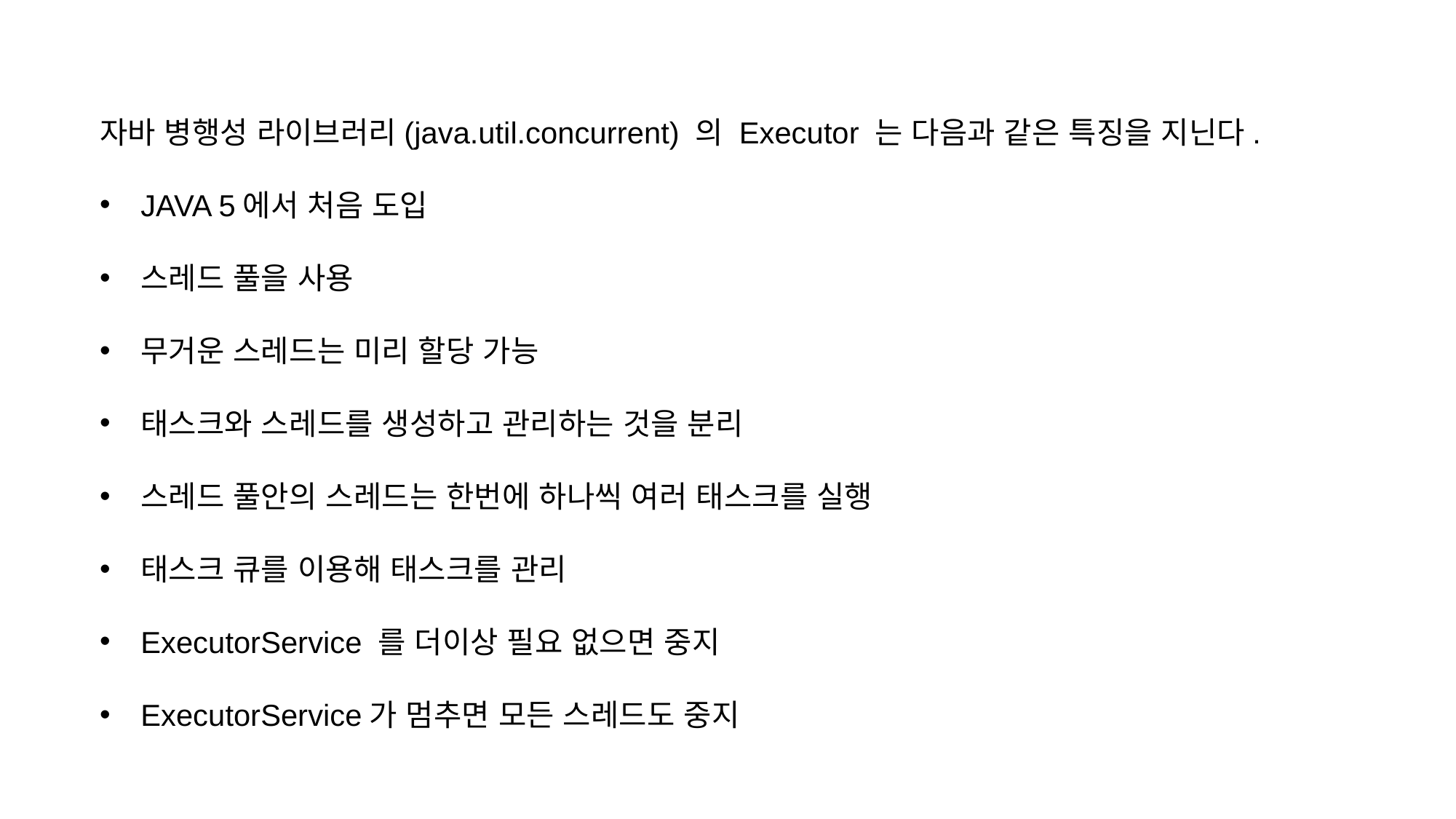

자바 병행성 라이브러리(java.util.concurrent) 의 Executor 는 다음과 같은 특징을 지닌다.
JAVA 5에서 처음 도입
스레드 풀을 사용
무거운 스레드는 미리 할당 가능
태스크와 스레드를 생성하고 관리하는 것을 분리
스레드 풀안의 스레드는 한번에 하나씩 여러 태스크를 실행
태스크 큐를 이용해 태스크를 관리
ExecutorService 를 더이상 필요 없으면 중지
ExecutorService가 멈추면 모든 스레드도 중지